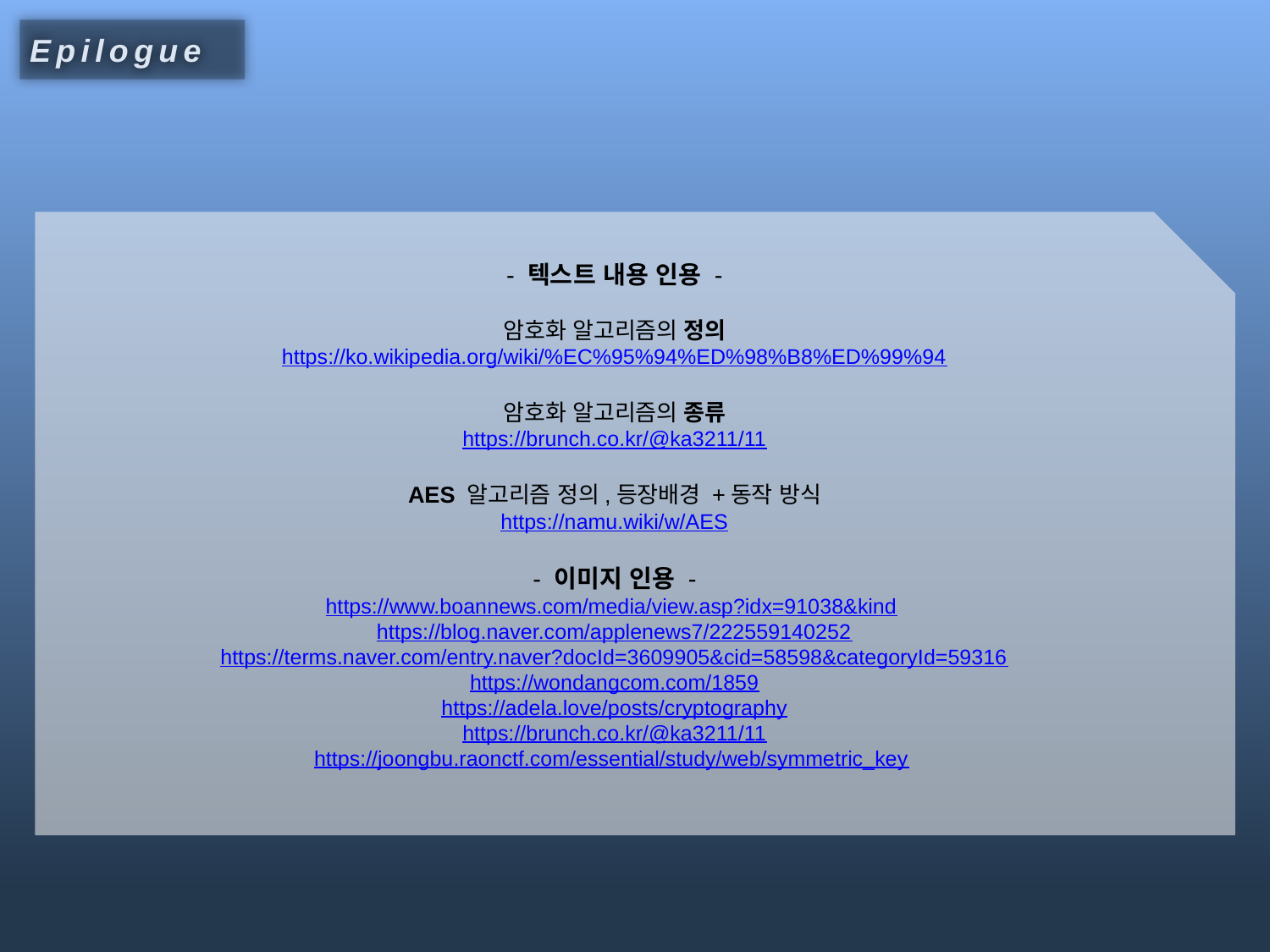

Epilogue
- 텍스트 내용 인용 -

암호화 알고리즘의 정의
https://ko.wikipedia.org/wiki/%EC%95%94%ED%98%B8%ED%99%94

암호화 알고리즘의 종류
https://brunch.co.kr/@ka3211/11

AES 알고리즘 정의,등장배경 +동작 방식
https://namu.wiki/w/AES
- 이미지 인용 -
https://www.boannews.com/media/view.asp?idx=91038&kind
https://blog.naver.com/applenews7/222559140252
https://terms.naver.com/entry.naver?docId=3609905&cid=58598&categoryId=59316
https://wondangcom.com/1859
https://adela.love/posts/cryptography
https://brunch.co.kr/@ka3211/11
https://joongbu.raonctf.com/essential/study/web/symmetric_key